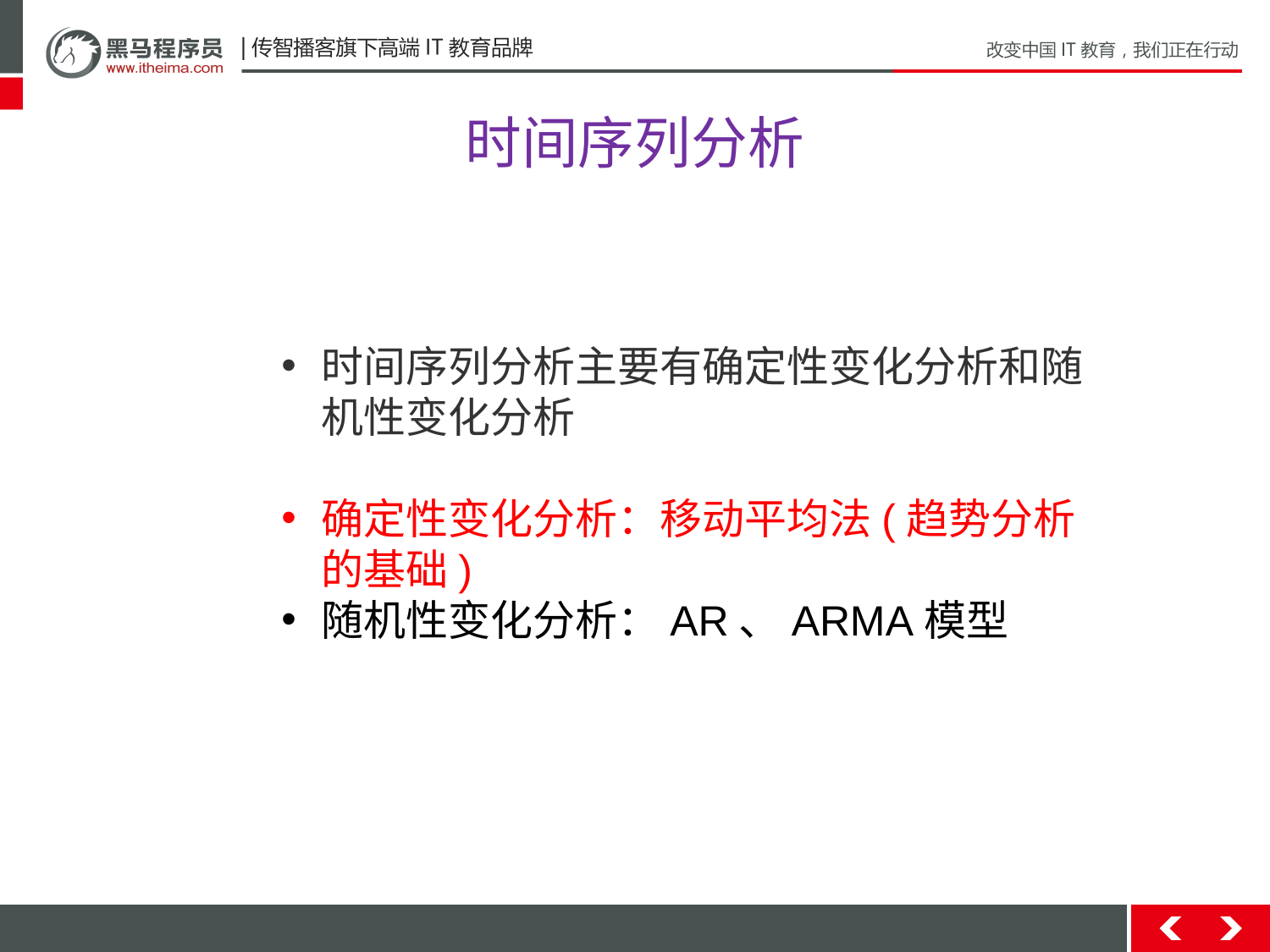

# 时间序列分析
时间序列分析主要有确定性变化分析和随机性变化分析

确定性变化分析：移动平均法(趋势分析的基础)
随机性变化分析：AR、ARMA模型